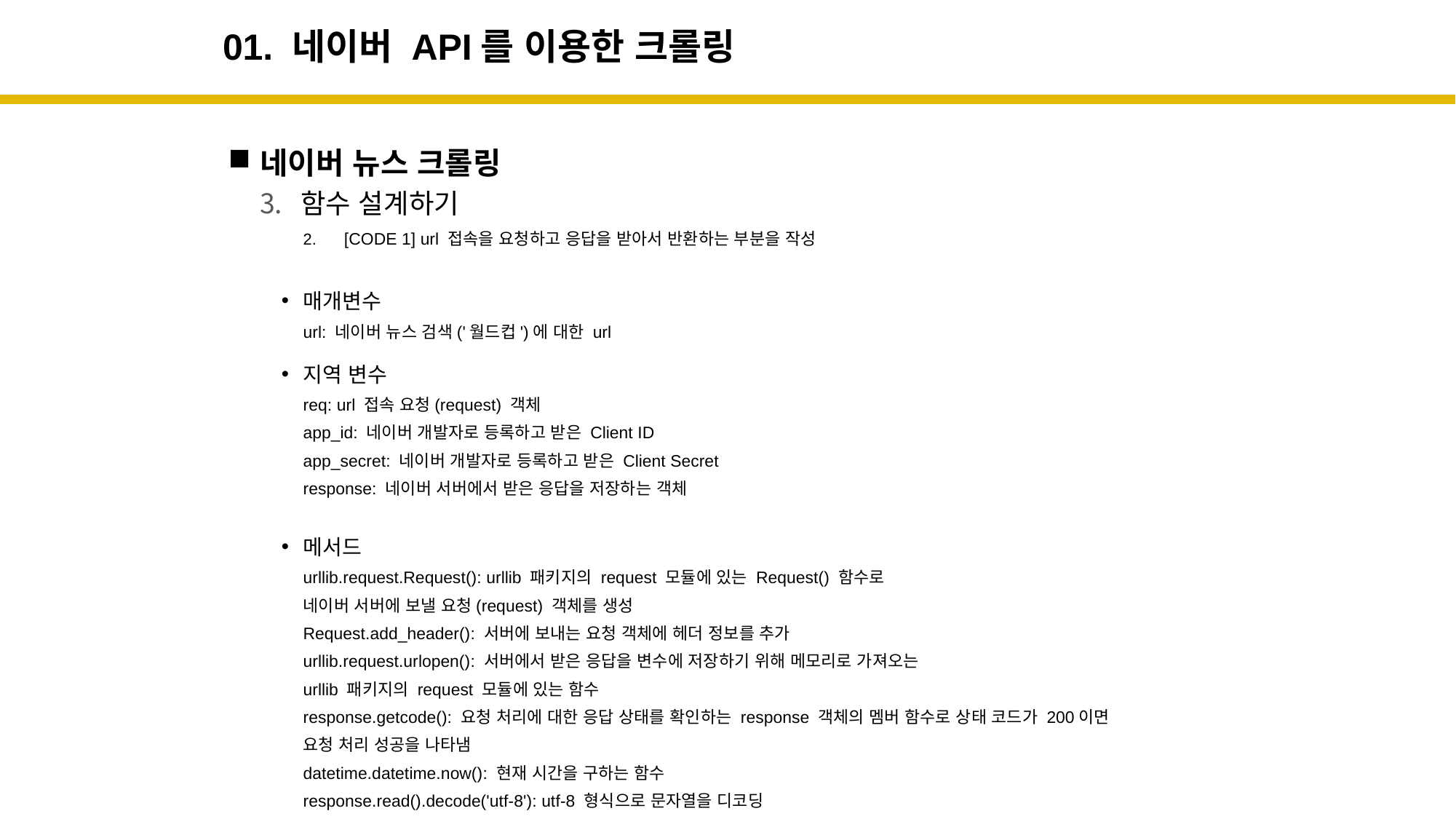

# 01. 네이버 API를 이용한 크롤링
네이버 뉴스 크롤링
함수 설계하기
[CODE 1] url 접속을 요청하고 응답을 받아서 반환하는 부분을 작성

매개변수
url: 네이버 뉴스 검색('월드컵')에 대한 url

지역 변수
req: url 접속 요청(request) 객체
app_id: 네이버 개발자로 등록하고 받은 Client ID
app_secret: 네이버 개발자로 등록하고 받은 Client Secret
response: 네이버 서버에서 받은 응답을 저장하는 객체

메서드
urllib.request.Request(): urllib 패키지의 request 모듈에 있는 Request() 함수로
네이버 서버에 보낼 요청(request) 객체를 생성
Request.add_header(): 서버에 보내는 요청 객체에 헤더 정보를 추가
urllib.request.urlopen(): 서버에서 받은 응답을 변수에 저장하기 위해 메모리로 가져오는
urllib 패키지의 request 모듈에 있는 함수
response.getcode(): 요청 처리에 대한 응답 상태를 확인하는 response 객체의 멤버 함수로 상태 코드가 200이면
요청 처리 성공을 나타냄
datetime.datetime.now(): 현재 시간을 구하는 함수
response.read().decode('utf-8'): utf-8 형식으로 문자열을 디코딩